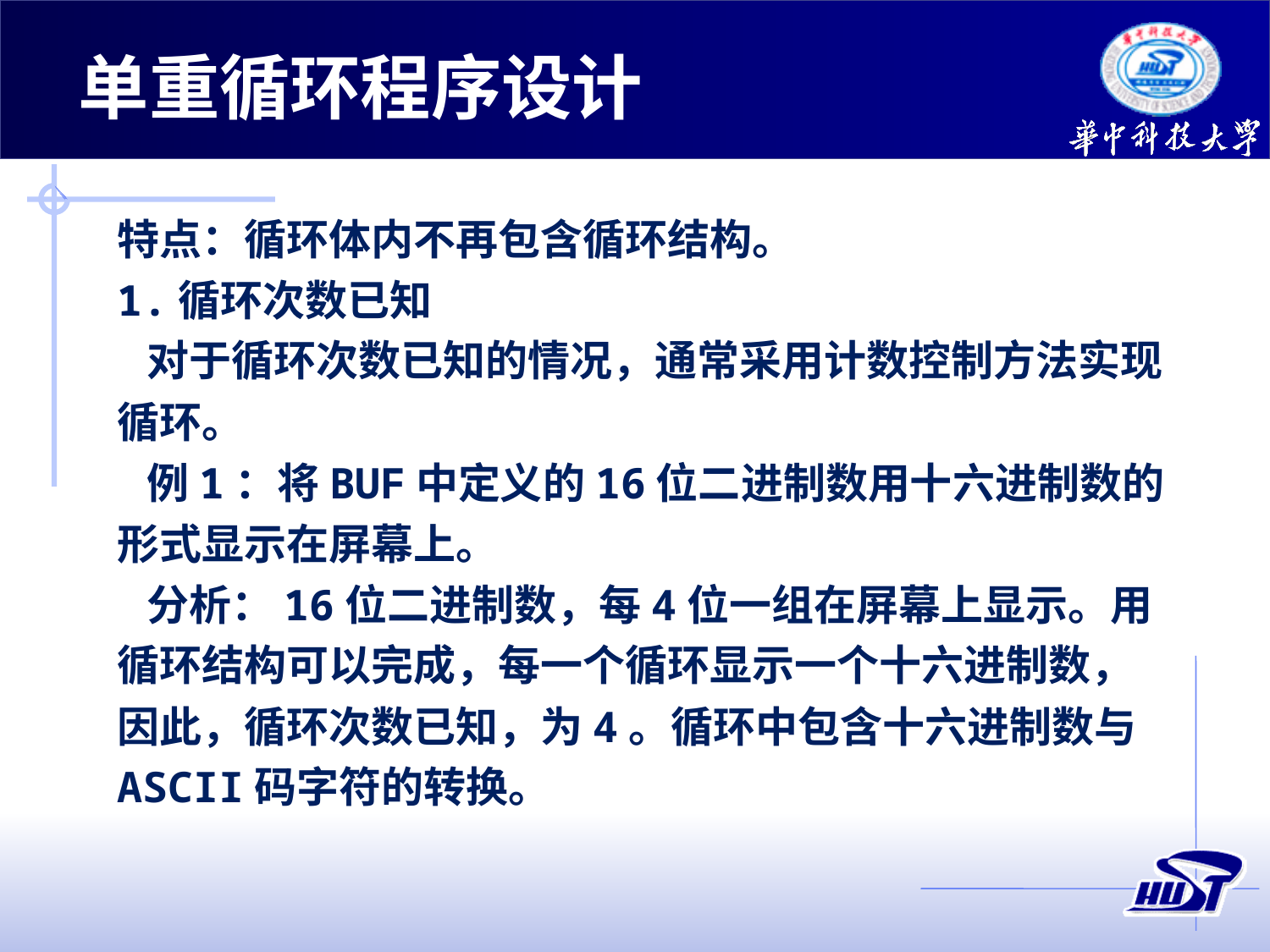

单重循环程序设计
特点：循环体内不再包含循环结构。
1.循环次数已知
  对于循环次数已知的情况，通常采用计数控制方法实现循环。
  例1：将BUF中定义的16位二进制数用十六进制数的形式显示在屏幕上。
  分析：16位二进制数，每4位一组在屏幕上显示。用循环结构可以完成，每一个循环显示一个十六进制数，因此，循环次数已知，为4。循环中包含十六进制数与ASCII码字符的转换。